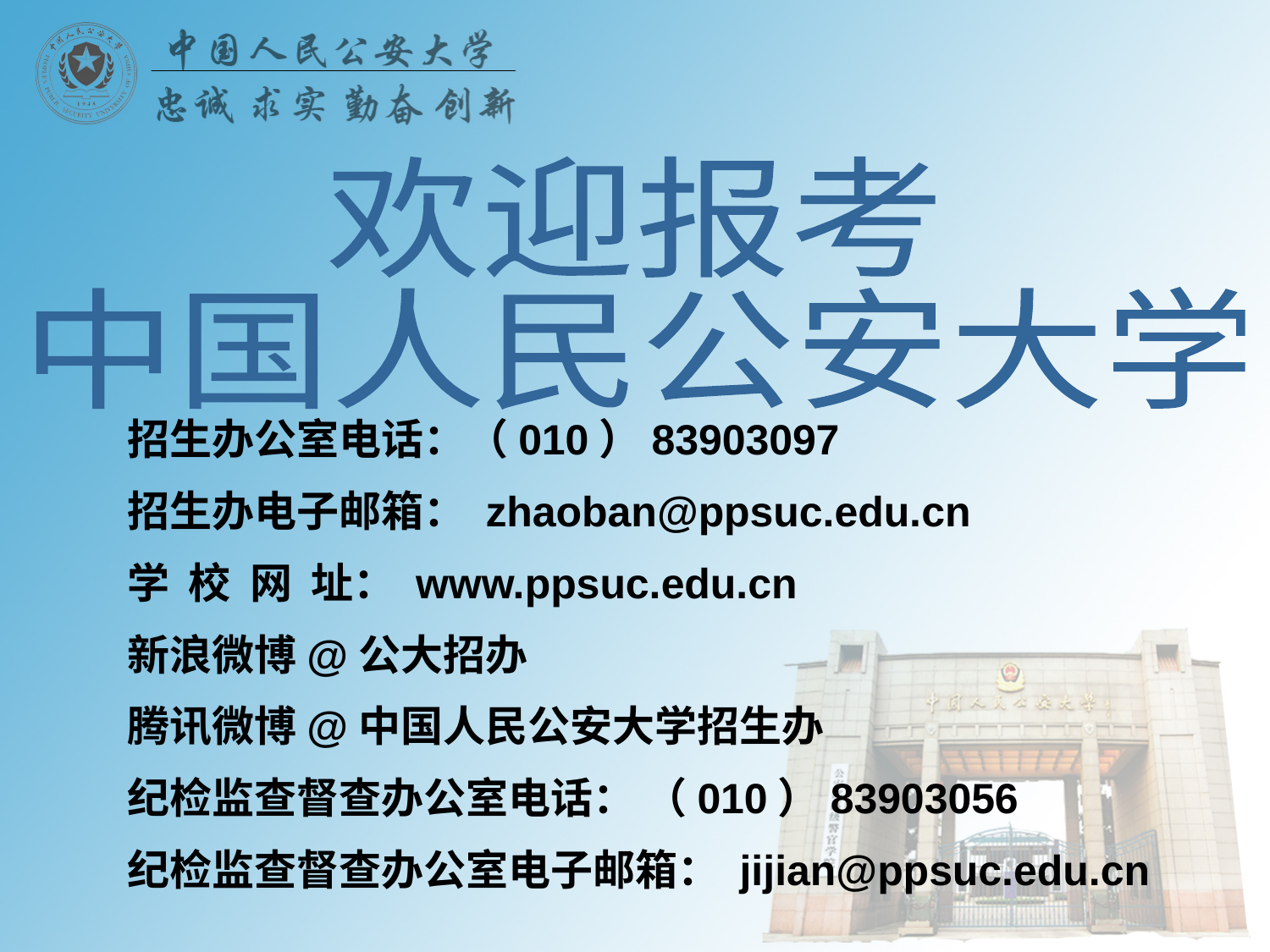

欢迎报考
中国人民公安大学
招生办公室电话：（010）83903097
招生办电子邮箱： zhaoban@ppsuc.edu.cn
学  校  网  址： www.ppsuc.edu.cn
新浪微博@公大招办
腾讯微博@中国人民公安大学招生办
纪检监查督查办公室电话： （010）83903056
纪检监查督查办公室电子邮箱： jijian@ppsuc.edu.cn